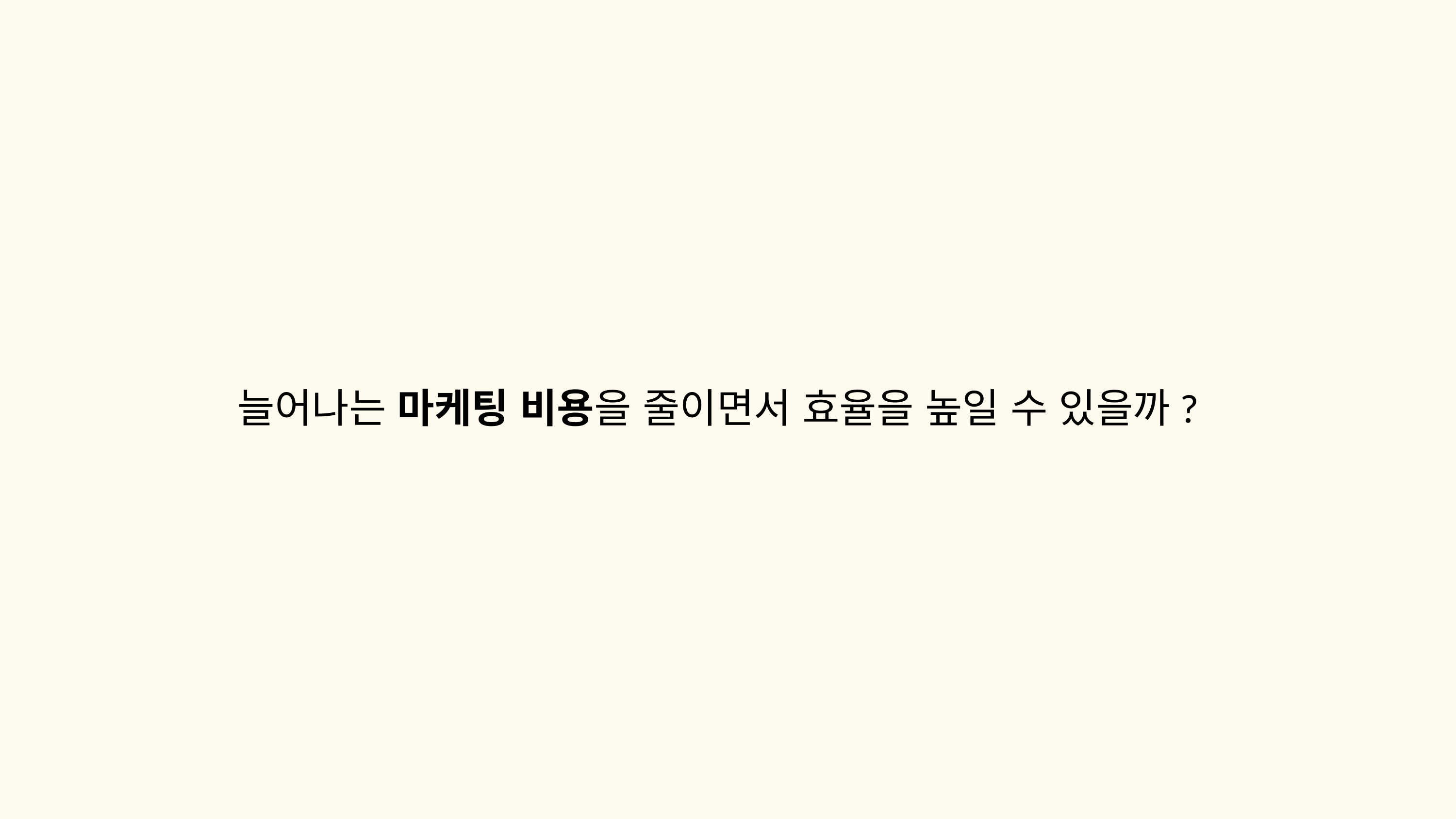

늘어나는 마케팅 비용을 줄이면서 효율을 높일 수 있을까?